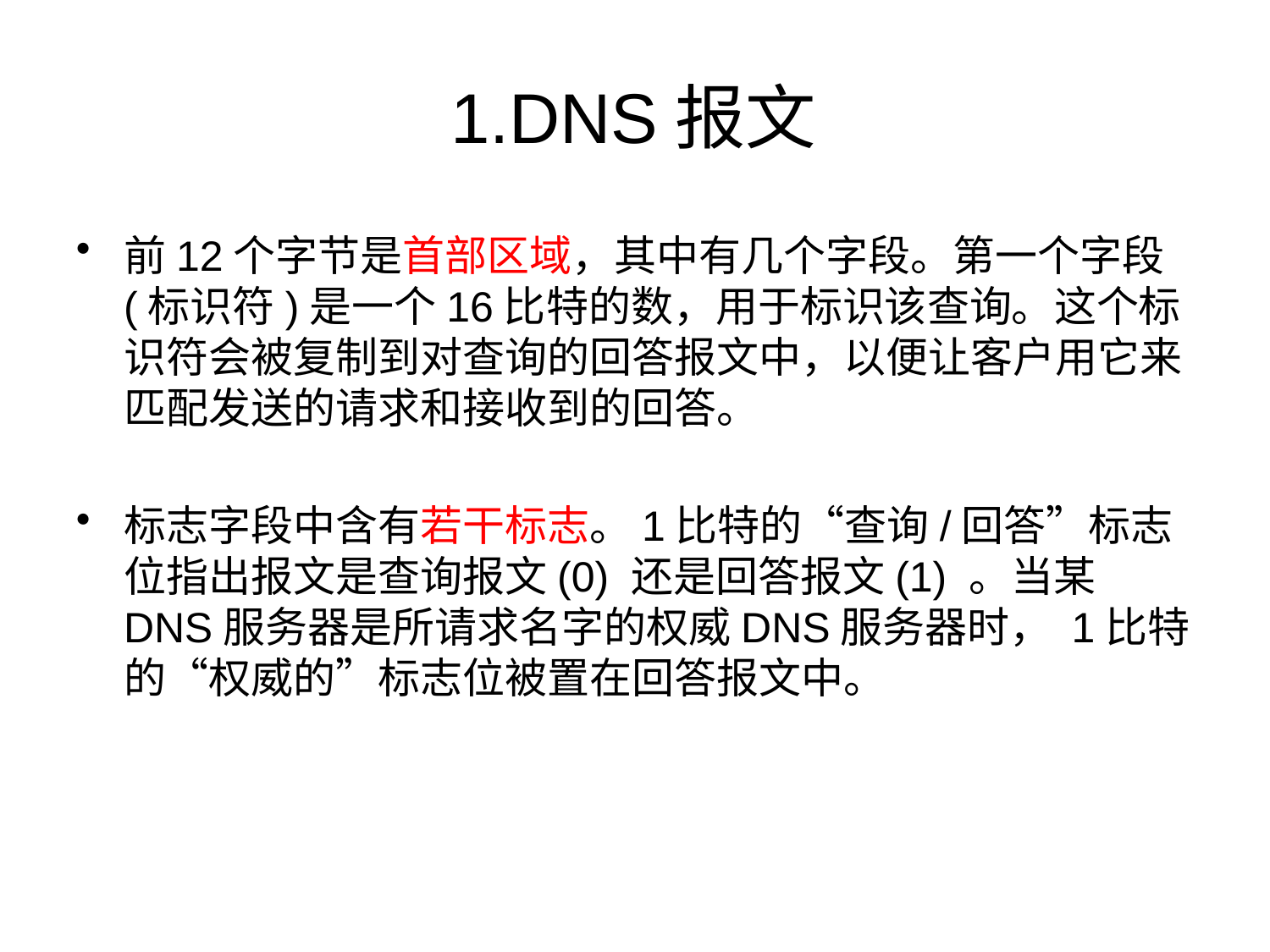

# 1.DNS报文
前12个字节是首部区域，其中有几个字段。第一个字段(标识符)是一个16比特的数，用于标识该查询。这个标识符会被复制到对查询的回答报文中，以便让客户用它来匹配发送的请求和接收到的回答。

标志字段中含有若干标志。1比特的“查询/回答”标志位指出报文是查询报文(0) 还是回答报文(1) 。当某DNS服务器是所请求名字的权威DNS服务器时， 1比特的“权威的”标志位被置在回答报文中。